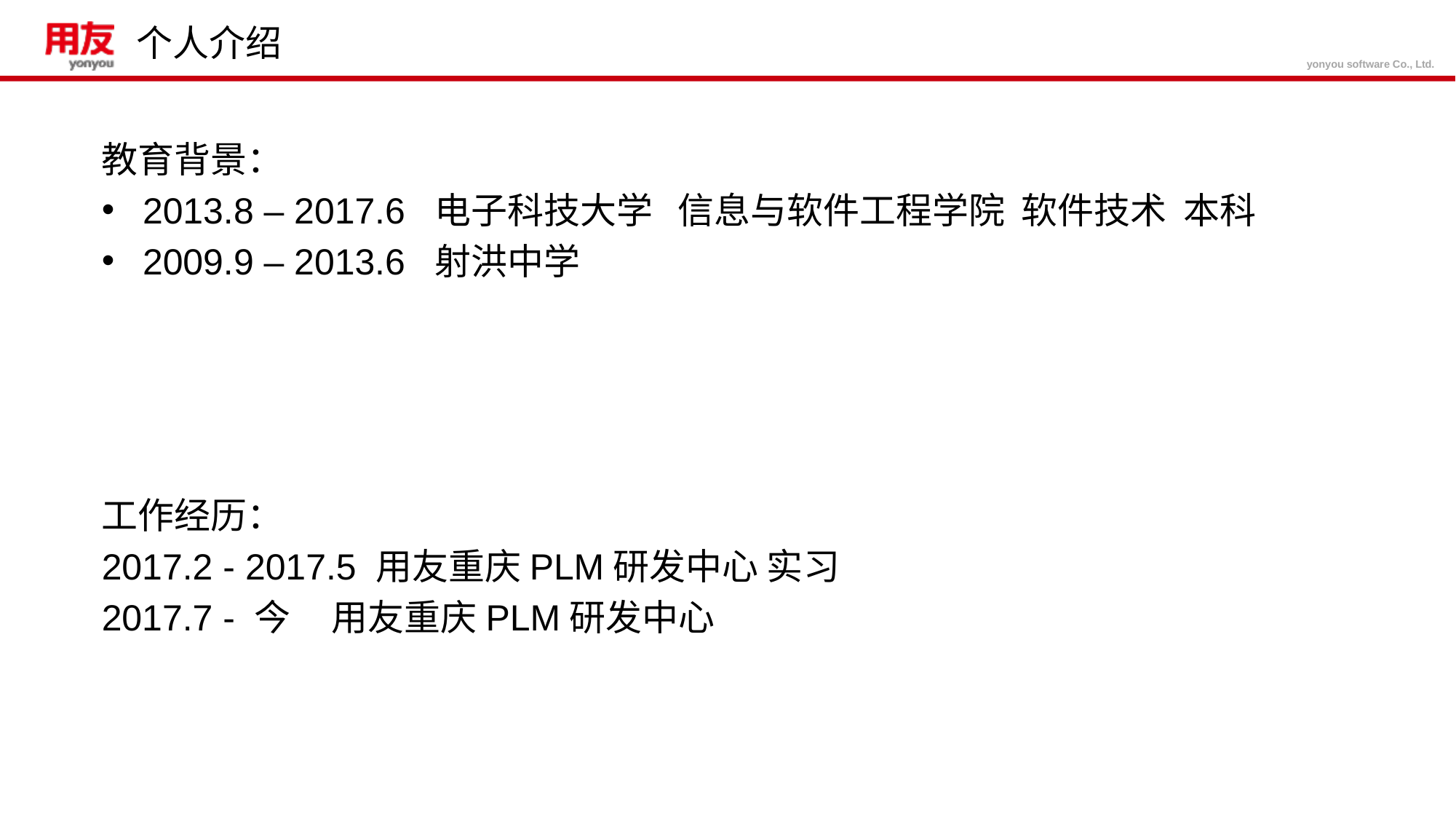

个人介绍
教育背景：
2013.8 – 2017.6  电子科技大学   信息与软件工程学院  软件技术  本科
2009.9 – 2013.6  射洪中学

工作经历：
2017.2 - 2017.5 用友重庆PLM研发中心 实习
2017.7 - 今     用友重庆PLM研发中心